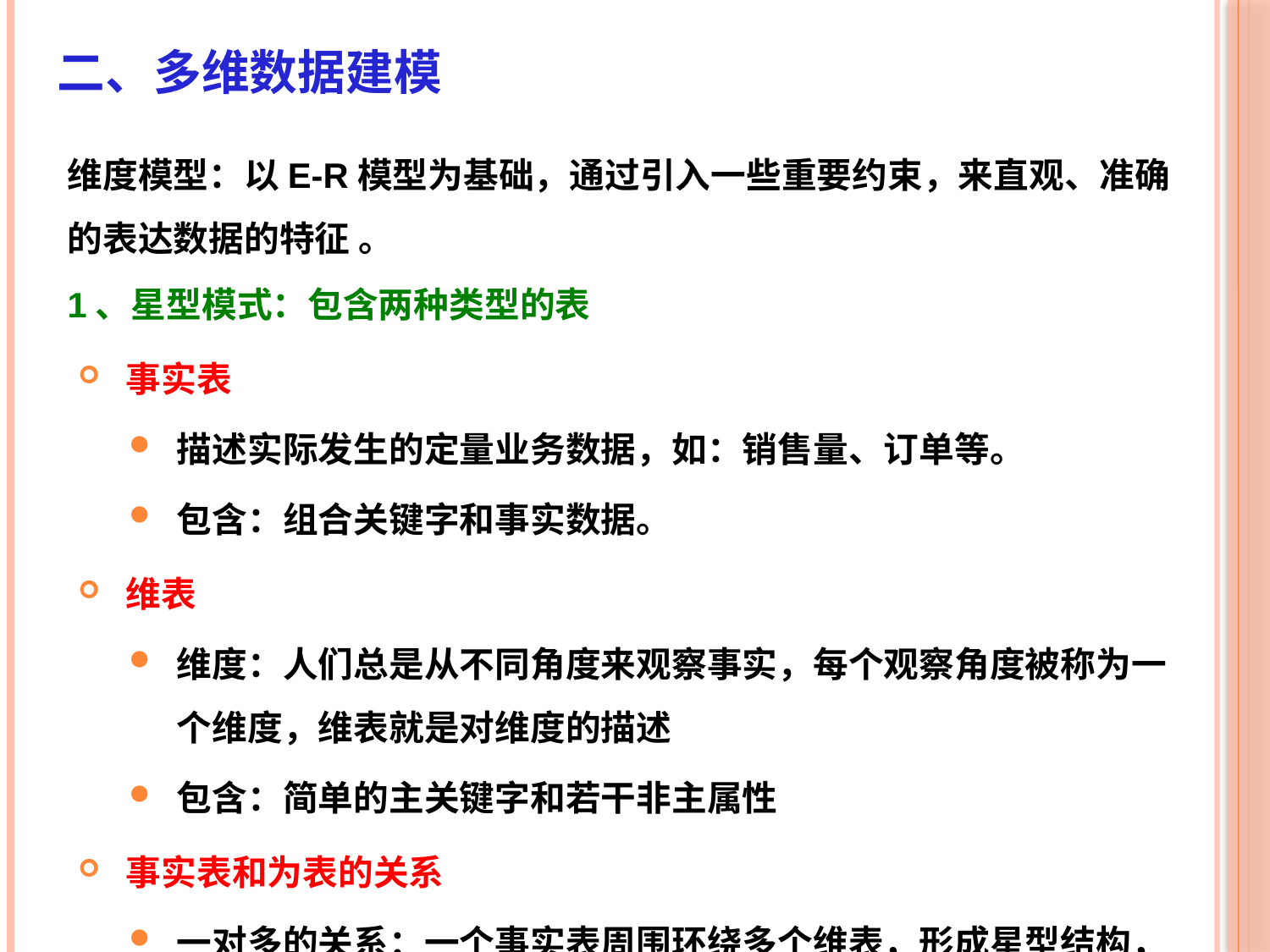

# 二、多维数据建模
维度模型：以E-R模型为基础，通过引入一些重要约束，来直观、准确的表达数据的特征 。
1、星型模式：包含两种类型的表
事实表
描述实际发生的定量业务数据，如：销售量、订单等。
包含：组合关键字和事实数据。
维表
维度：人们总是从不同角度来观察事实，每个观察角度被称为一个维度，维表就是对维度的描述
包含：简单的主关键字和若干非主属性
事实表和为表的关系
一对多的关系：一个事实表周围环绕多个维表，形成星型结构，故称为星型模式
代表人们从多个维度观察同一事实数据，